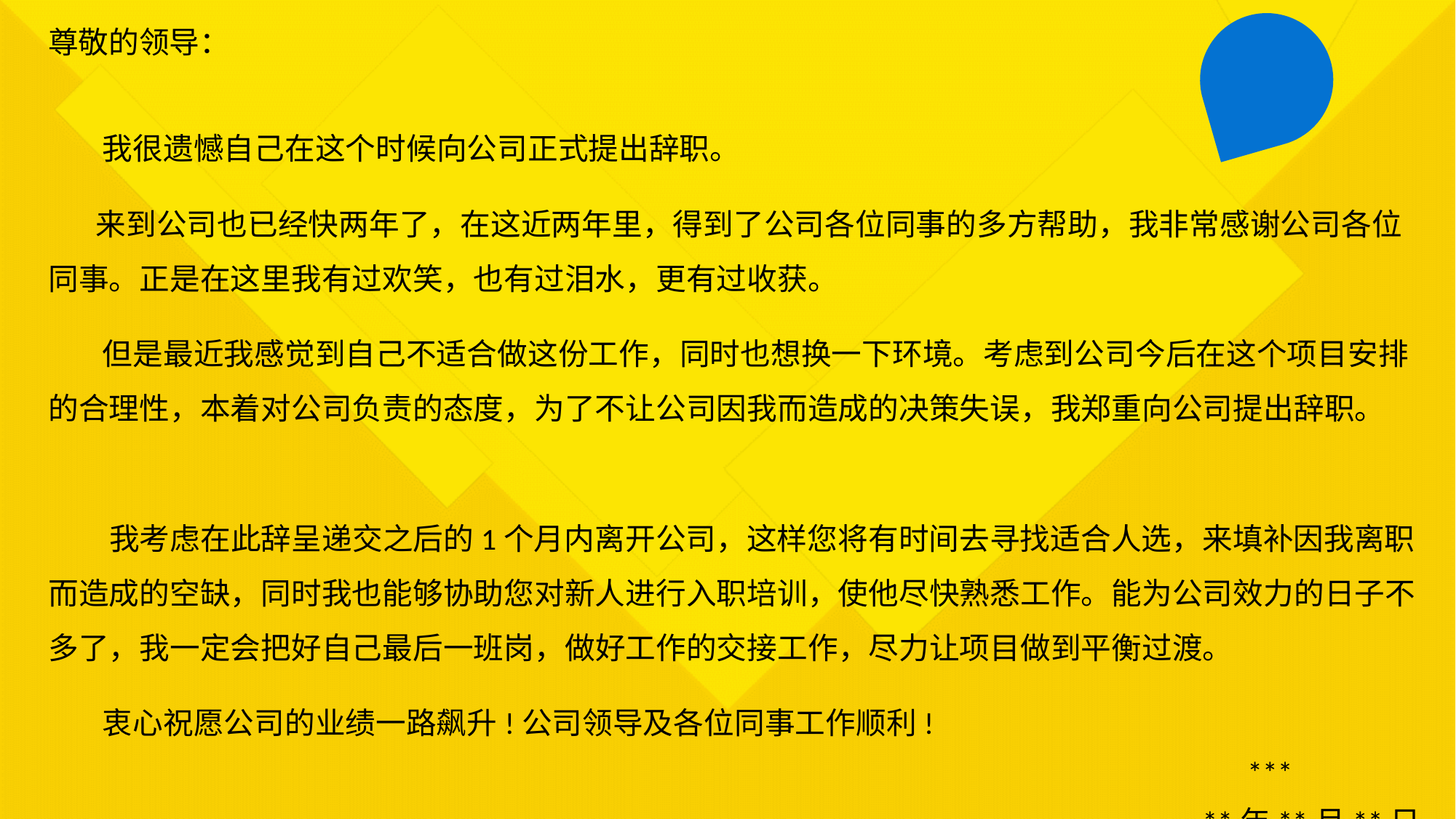

尊敬的领导：

       我很遗憾自己在这个时候向公司正式提出辞职。
      来到公司也已经快两年了，在这近两年里，得到了公司各位同事的多方帮助，我非常感谢公司各位同事。正是在这里我有过欢笑，也有过泪水，更有过收获。
       但是最近我感觉到自己不适合做这份工作，同时也想换一下环境。考虑到公司今后在这个项目安排的合理性，本着对公司负责的态度，为了不让公司因我而造成的决策失误，我郑重向公司提出辞职。
        我考虑在此辞呈递交之后的1个月内离开公司，这样您将有时间去寻找适合人选，来填补因我离职而造成的空缺，同时我也能够协助您对新人进行入职培训，使他尽快熟悉工作。能为公司效力的日子不多了，我一定会把好自己最后一班岗，做好工作的交接工作，尽力让项目做到平衡过渡。
       衷心祝愿公司的业绩一路飙升!公司领导及各位同事工作顺利!
                                                          　　                                                                                                             ***
                                                                                                                                                                       **年**月**日

### Chart

| Category |
|---|